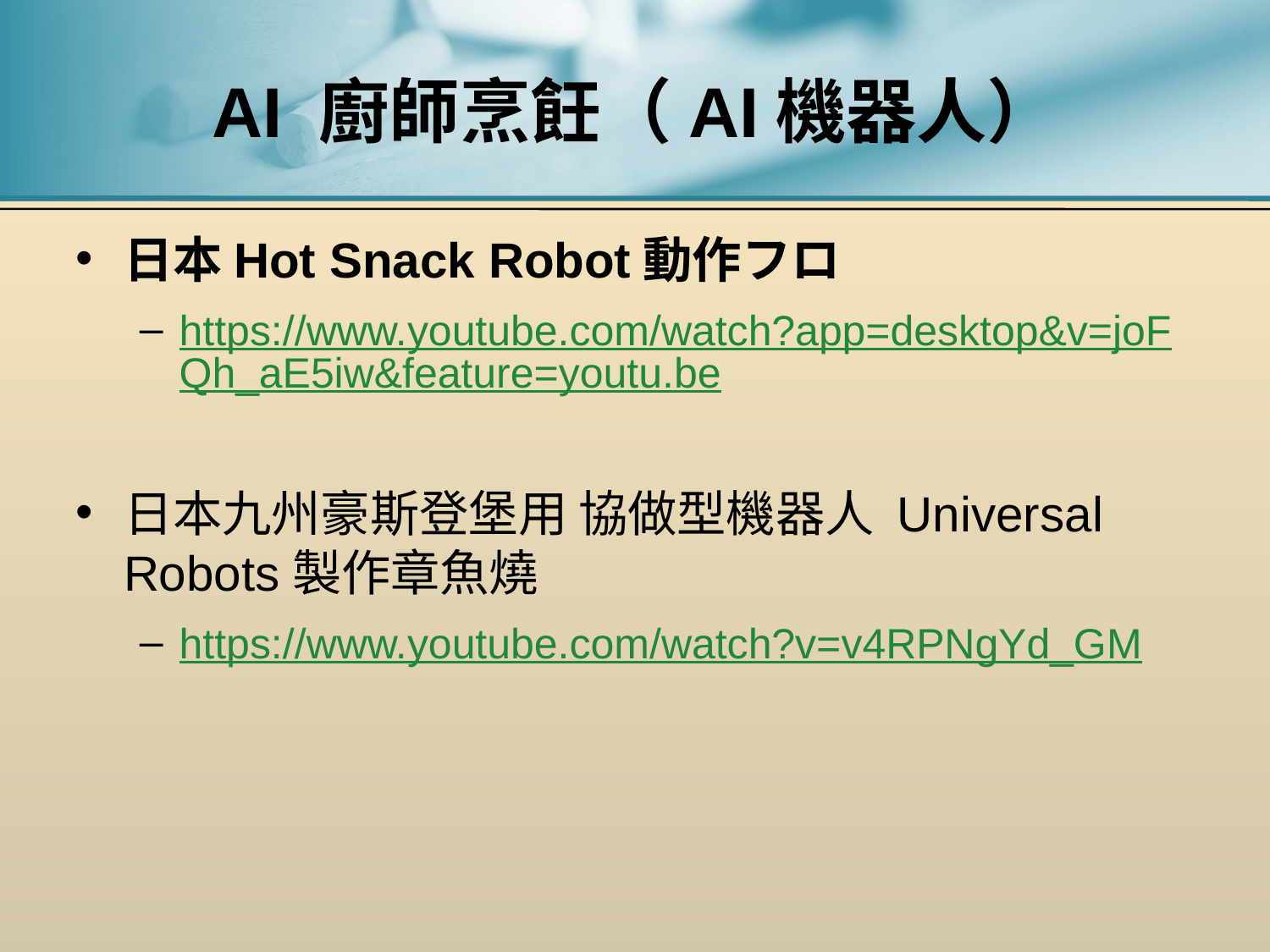

# AI 廚師烹飪（AI機器人）
日本Hot Snack Robot動作フロ
https://www.youtube.com/watch?app=desktop&v=joFQh_aE5iw&feature=youtu.be

日本九州豪斯登堡用 協做型機器人 Universal Robots製作章魚燒
https://www.youtube.com/watch?v=v4RPNgYd_GM